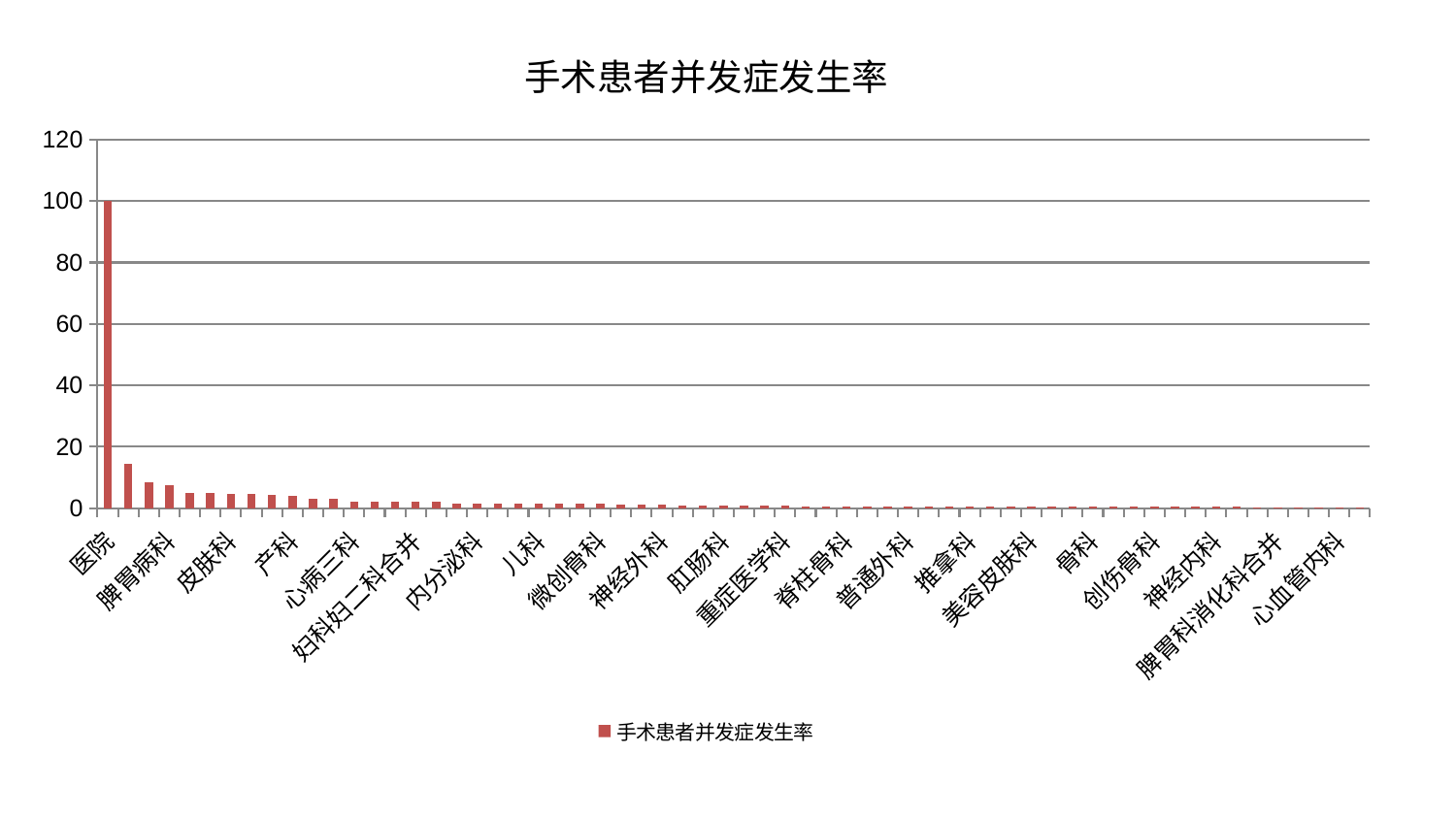

### Chart: 手术患者并发症发生率

| Category | 手术患者并发症发生率 |
|---|---|
| 医院 | 99.99999999999999 |
| 关节骨科 | 14.485824724994501 |
| 脑病三科 | 8.503680703920056 |
| 脾胃病科 | 7.391434486707294 |
| 小儿推拿科 | 5.096264623604603 |
| 男科 | 5.009676968245597 |
| 皮肤科 | 4.731936168835092 |
| 肾病科 | 4.661325545572249 |
| 运动损伤骨科 | 4.437436861951059 |
| 产科 | 4.0923609612553395 |
| 风湿病科 | 3.179672019832458 |
| 老年医学科 | 3.0793828088168156 |
| 心病三科 | 2.1787443128125967 |
| 心病二科 | 2.093755928712923 |
| 呼吸内科 | 2.0690397026850293 |
| 妇科妇二科合并 | 2.0205600220454056 |
| 脑病一科 | 2.0106048218441246 |
| 中医外治中心 | 1.6544289238433532 |
| 内分泌科 | 1.5640121893926051 |
| 泌尿外科 | 1.5263941612140421 |
| 显微骨科 | 1.5189401380345153 |
| 儿科 | 1.4790219055165044 |
| 消化内科 | 1.4074537269037537 |
| 治未病中心 | 1.3935819551326383 |
| 微创骨科 | 1.3686839080007345 |
| 肝病科 | 1.1510504054773005 |
| 肾脏内科 | 1.1077009956070674 |
| 神经外科 | 1.0505405837268595 |
| 心病一科 | 1.0100523264331063 |
| 口腔科 | 1.008986932029617 |
| 肛肠科 | 0.8144880475712104 |
| 妇科 | 0.7755493748972653 |
| 针灸科 | 0.7684336795976228 |
| 重症医学科 | 0.7571668311006543 |
| 综合内科 | 0.7178215360124769 |
| 胸外科 | 0.706951075774197 |
| 脊柱骨科 | 0.7046610220744418 |
| 东区重症医学科 | 0.6284846535783307 |
| 眼科 | 0.6182393656726998 |
| 普通外科 | 0.5871536929090944 |
| 周围血管科 | 0.5826608420917504 |
| 耳鼻喉科 | 0.5811729276999497 |
| 推拿科 | 0.5660750598677222 |
| 心病四科 | 0.5489355382662219 |
| 血液科 | 0.516676320429645 |
| 美容皮肤科 | 0.49395856208390965 |
| 乳腺甲状腺外科 | 0.48125615178241676 |
| 肿瘤内科 | 0.46396897333464115 |
| 骨科 | 0.4555826055862025 |
| 康复科 | 0.4491677547842429 |
| 西区重症医学科 | 0.44764120497887083 |
| 创伤骨科 | 0.43979488565296576 |
| 肝胆外科 | 0.4340922872727516 |
| 妇二科 | 0.4327010682190624 |
| 神经内科 | 0.414819292613932 |
| 东区肾病科 | 0.41091030625412533 |
| 脑病二科 | 0.40395493877254557 |
| 脾胃科消化科合并 | 0.38342276836573524 |
| 中医经典科 | 0.3708952662553271 |
| 身心医学科 | 0.36416854024913864 |
| 心血管内科 | 0.3590747102406724 |
| 小儿骨科 | 0.35787872684683514 |
281